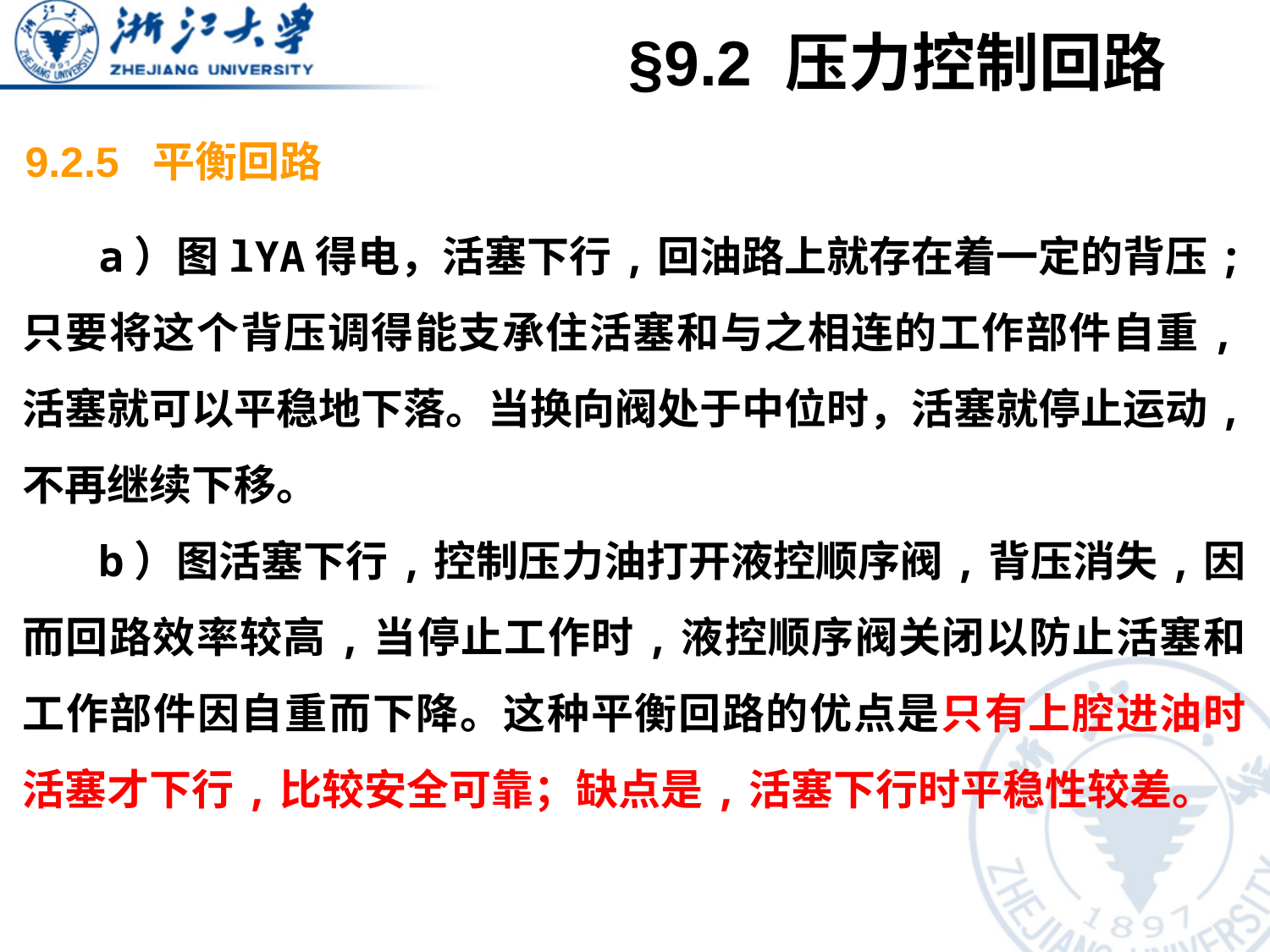

§9.2 压力控制回路
9.2.5  平衡回路
   a）图lYA得电，活塞下行,回油路上就存在着一定的背压;只要将这个背压调得能支承住活塞和与之相连的工作部件自重,活塞就可以平稳地下落。当换向阀处于中位时，活塞就停止运动,不再继续下移。
   b）图活塞下行,控制压力油打开液控顺序阀,背压消失,因而回路效率较高,当停止工作时,液控顺序阀关闭以防止活塞和工作部件因自重而下降。这种平衡回路的优点是只有上腔进油时活塞才下行,比较安全可靠；缺点是,活塞下行时平稳性较差。